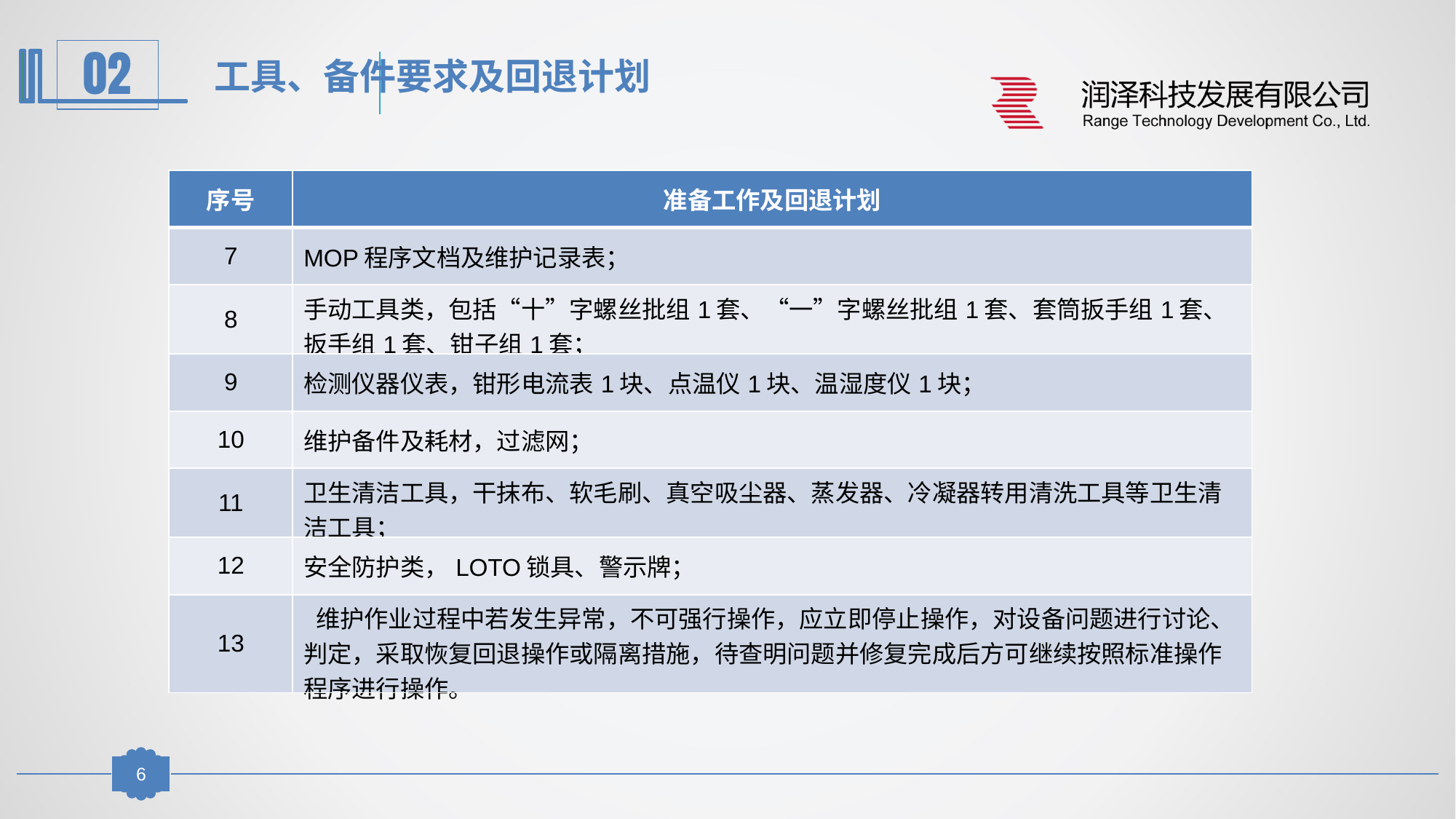

工具、备件要求及回退计划
| 序号 | 准备工作及回退计划 |
| --- | --- |
| 7 | MOP程序文档及维护记录表； |
| 8 | 手动工具类，包括“十”字螺丝批组1套、“一”字螺丝批组1套、套筒扳手组1套、扳手组1套、钳子组1套； |
| 9 | 检测仪器仪表，钳形电流表1块、点温仪1块、温湿度仪1块； |
| 10 | 维护备件及耗材，过滤网； |
| 11 | 卫生清洁工具，干抹布、软毛刷、真空吸尘器、蒸发器、冷凝器转用清洗工具等卫生清洁工具； |
| 12 | 安全防护类，LOTO锁具、警示牌； |
| 13 | 维护作业过程中若发生异常，不可强行操作，应立即停止操作，对设备问题进行讨论、判定，采取恢复回退操作或隔离措施，待查明问题并修复完成后方可继续按照标准操作程序进行操作。 |
6
6